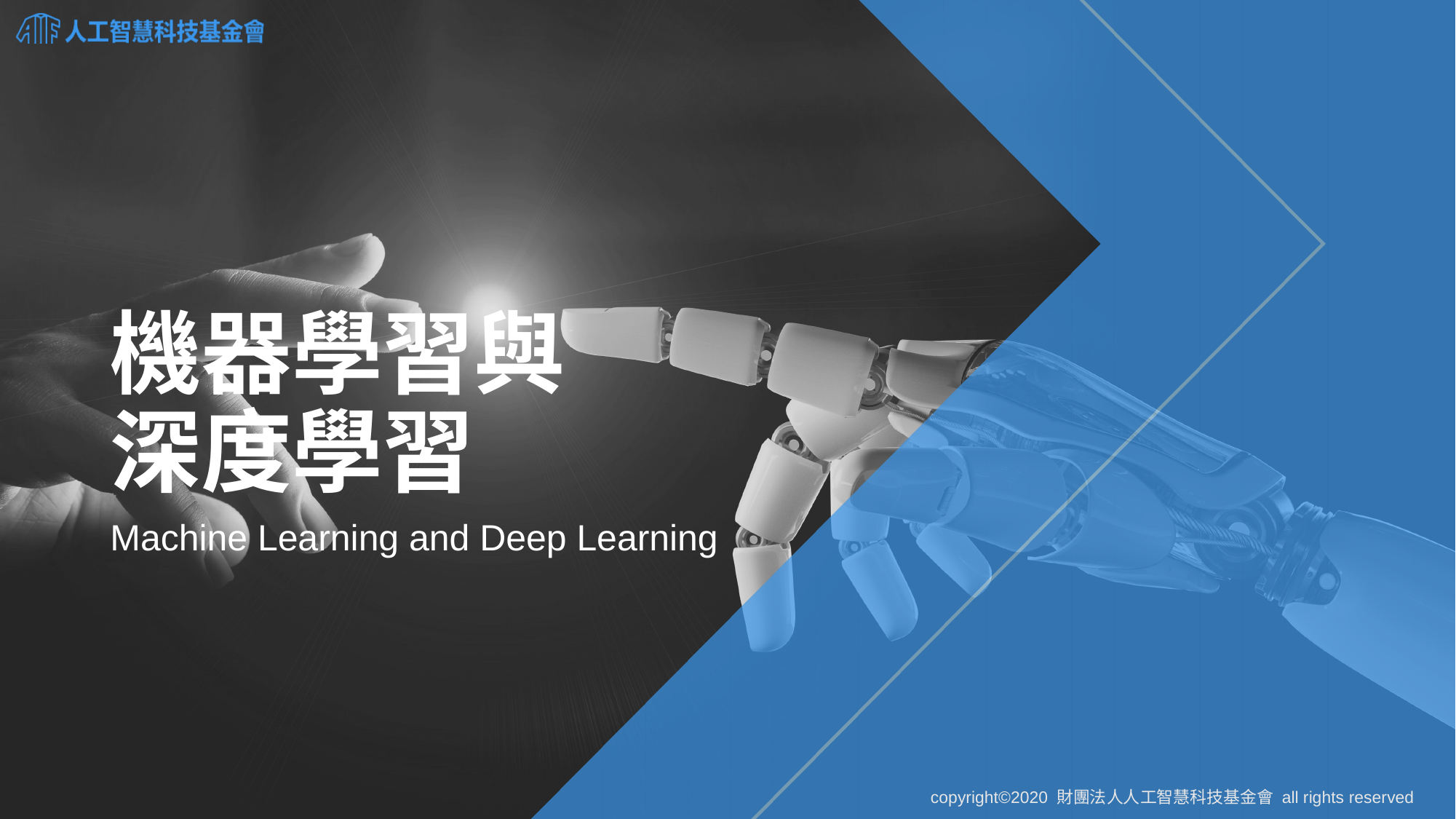

# 機器學習與深度學習
Machine Learning and Deep Learning